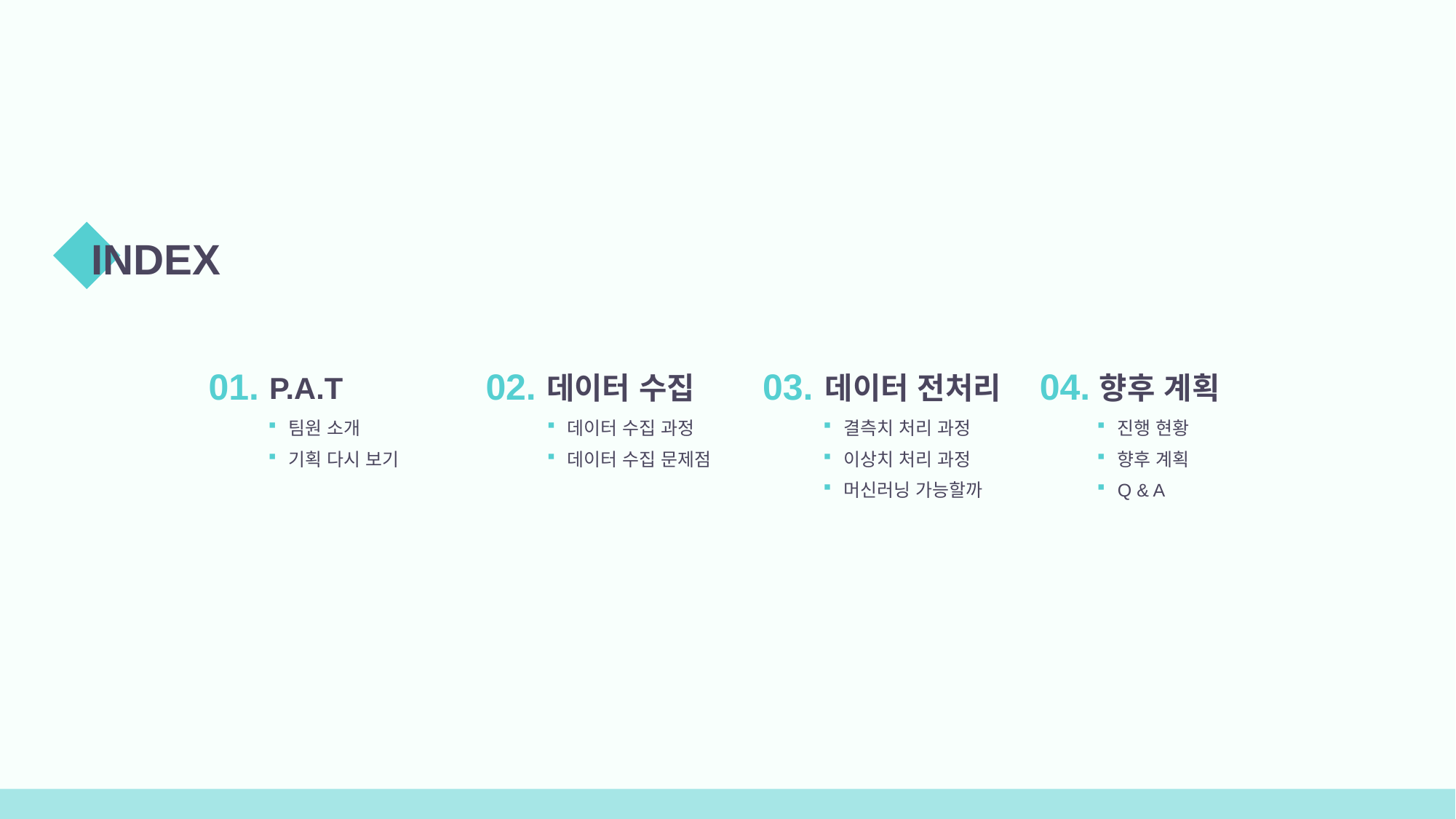

INDEX
01.
02.
03.
04.
 P.A.T
데이터 수집
데이터 전처리
향후 계획
팀원 소개
기획 다시 보기
데이터 수집 과정
데이터 수집 문제점
결측치 처리 과정
이상치 처리 과정
머신러닝 가능할까
진행 현황
향후 계획
Q & A